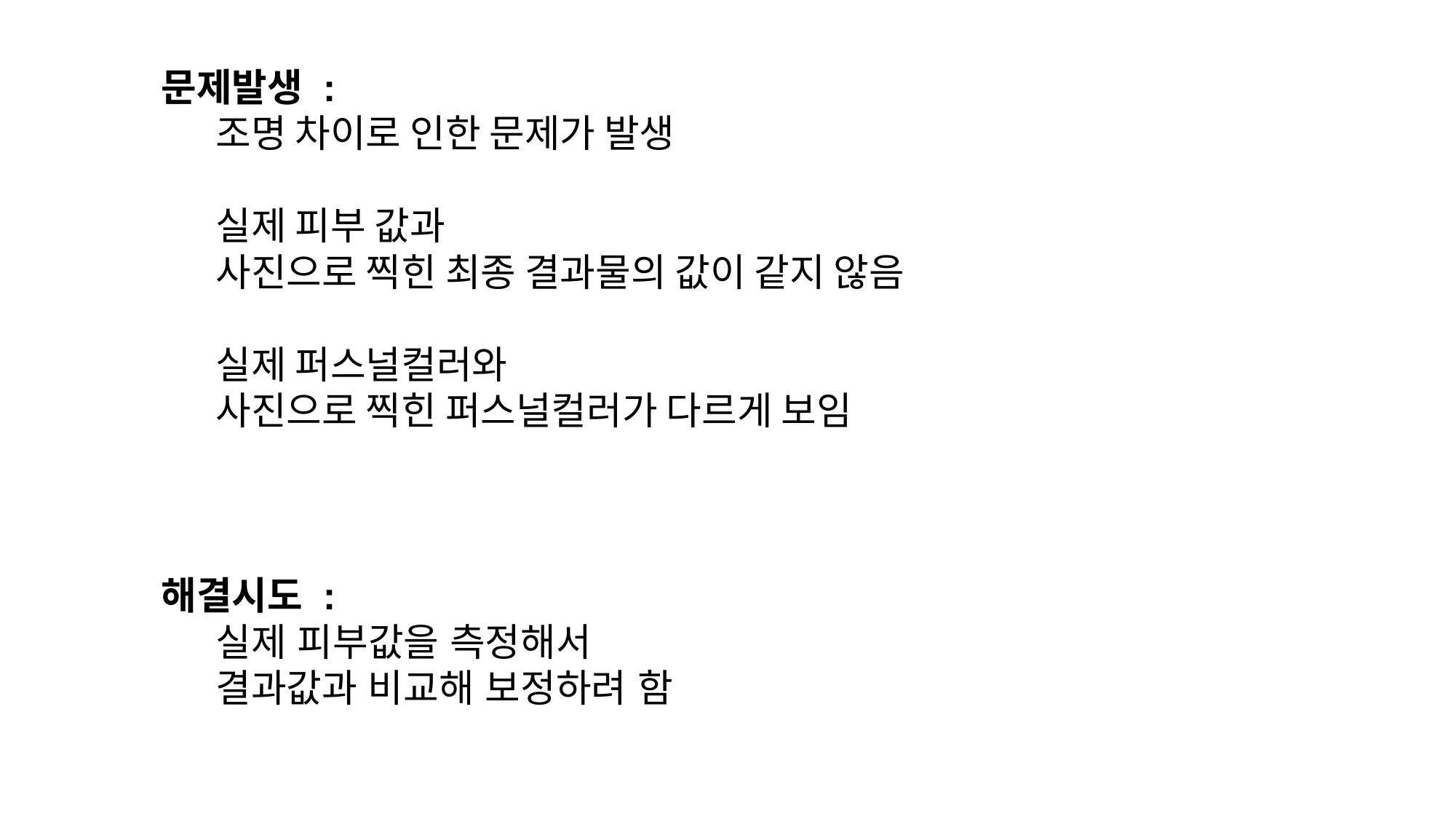

문제발생 :
조명 차이로 인한 문제가 발생

실제 피부 값과
사진으로 찍힌 최종 결과물의 값이 같지 않음

실제 퍼스널컬러와
사진으로 찍힌 퍼스널컬러가 다르게 보임

해결시도 :
실제 피부값을 측정해서
결과값과 비교해 보정하려 함